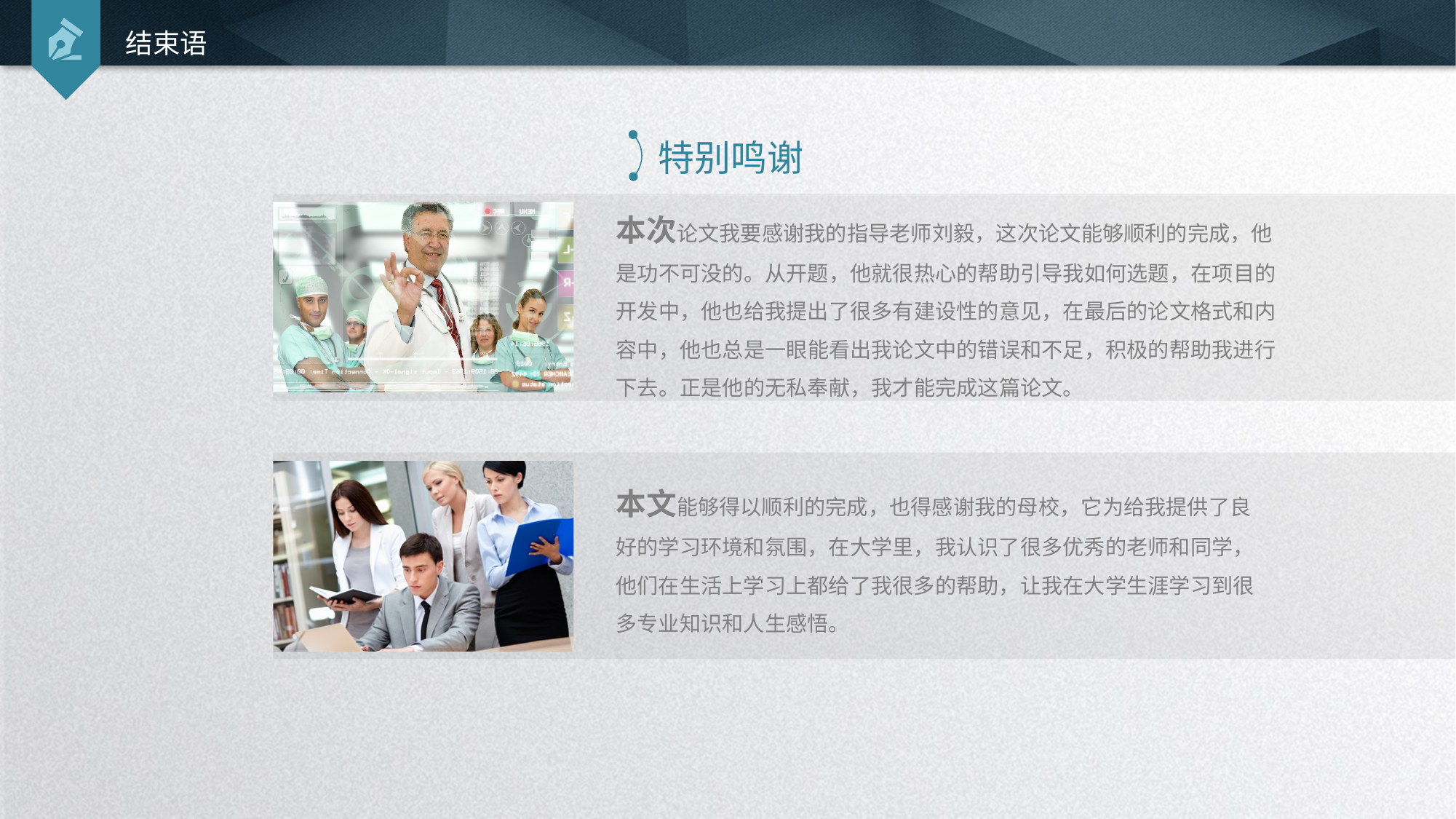

结束语

特别鸣谢
本次论文我要感谢我的指导老师刘毅，这次论文能够顺利的完成，他是功不可没的。从开题，他就很热心的帮助引导我如何选题，在项目的开发中，他也给我提出了很多有建设性的意见，在最后的论文格式和内容中，他也总是一眼能看出我论文中的错误和不足，积极的帮助我进行下去。正是他的无私奉献，我才能完成这篇论文。

本文能够得以顺利的完成，也得感谢我的母校，它为给我提供了良好的学习环境和氛围，在大学里，我认识了很多优秀的老师和同学，他们在生活上学习上都给了我很多的帮助，让我在大学生涯学习到很多专业知识和人生感悟。
延时符